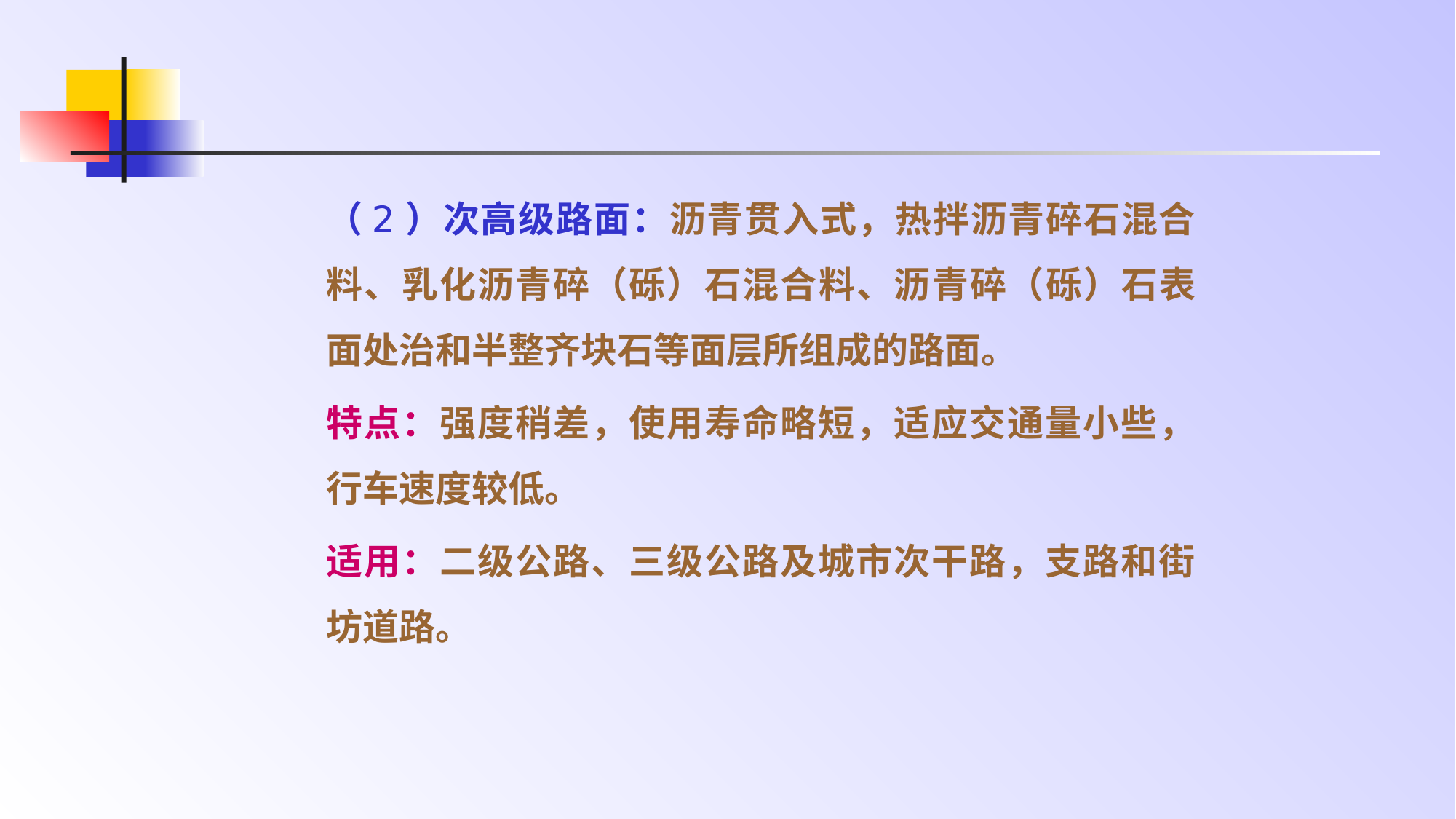

（2）次高级路面：沥青贯入式，热拌沥青碎石混合料、乳化沥青碎（砾）石混合料、沥青碎（砾）石表面处治和半整齐块石等面层所组成的路面。
特点：强度稍差，使用寿命略短，适应交通量小些，行车速度较低。
适用：二级公路、三级公路及城市次干路，支路和街坊道路。